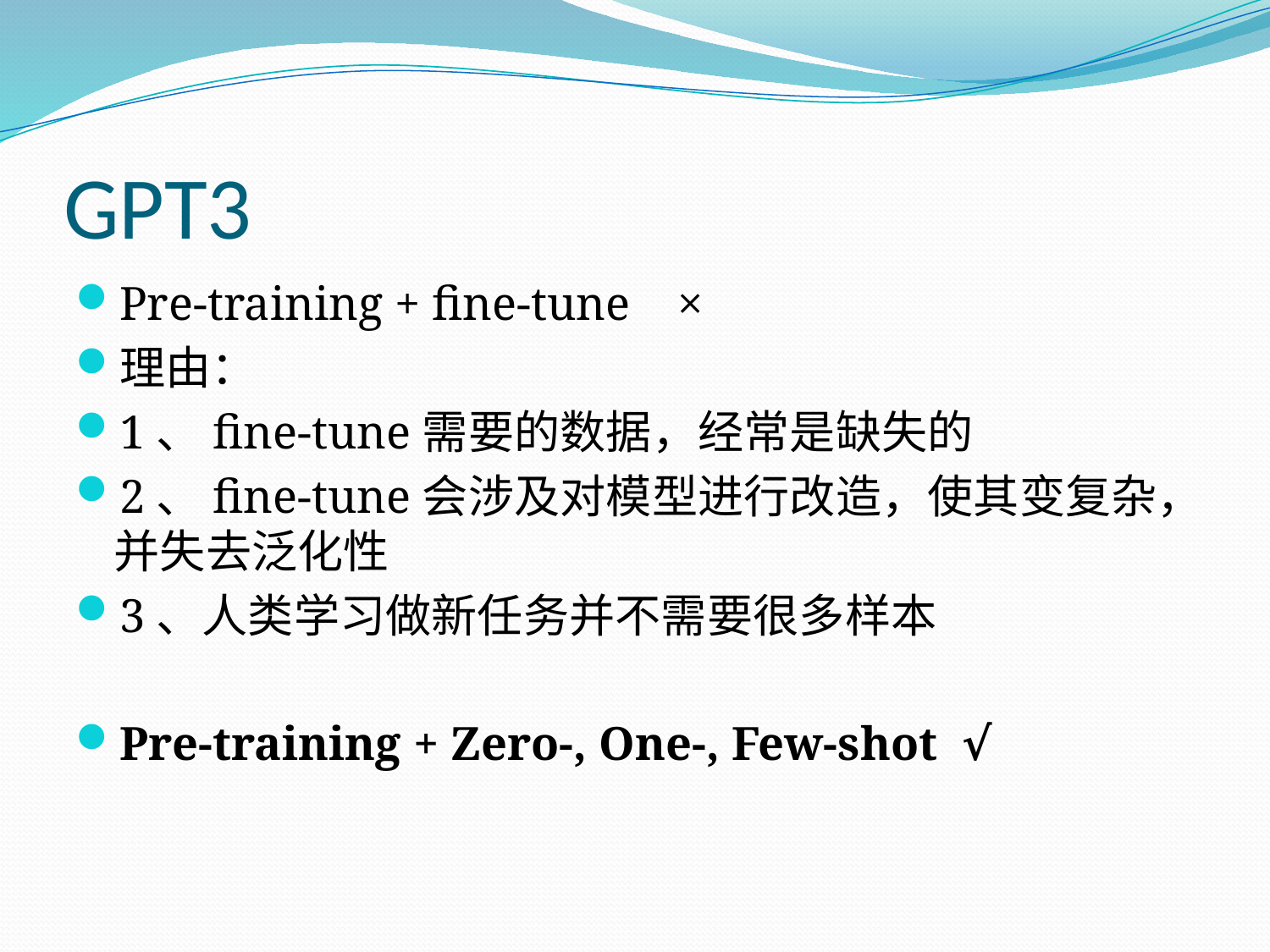

# GPT3
Pre-training + fine-tune    ×
理由：
1、fine-tune需要的数据，经常是缺失的
2、fine-tune会涉及对模型进行改造，使其变复杂，并失去泛化性
3、人类学习做新任务并不需要很多样本

Pre-training + Zero-, One-, Few-shot  √